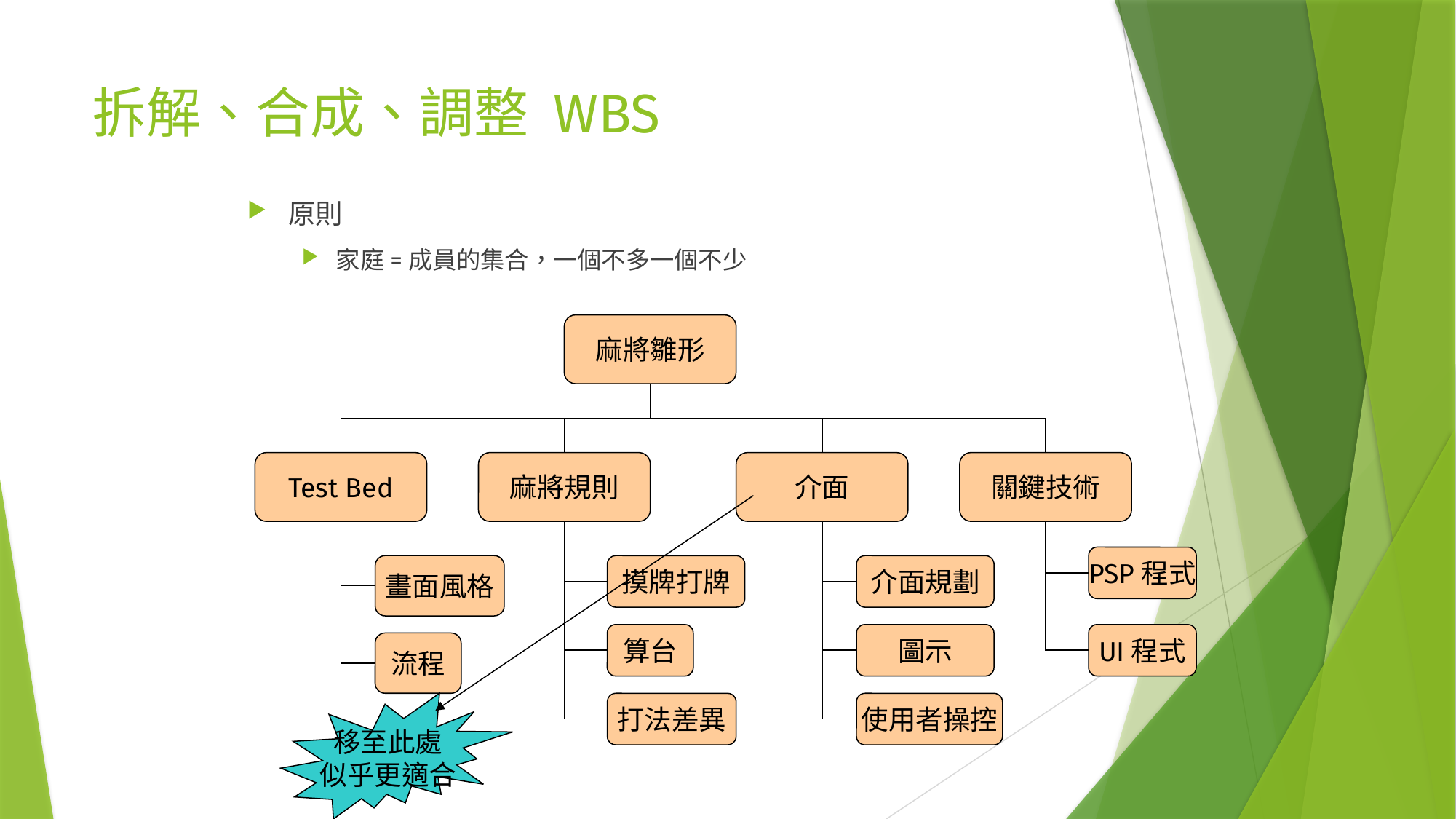

# 拆解、合成、調整 WBS
原則
家庭=成員的集合，一個不多一個不少
麻將雛形
Test Bed
麻將規則
介面
關鍵技術

PSP程式
摸牌打牌
介面規劃
畫面風格
算台
圖示
UI程式
流程
移至此處
似乎更適合
打法差異
使用者操控